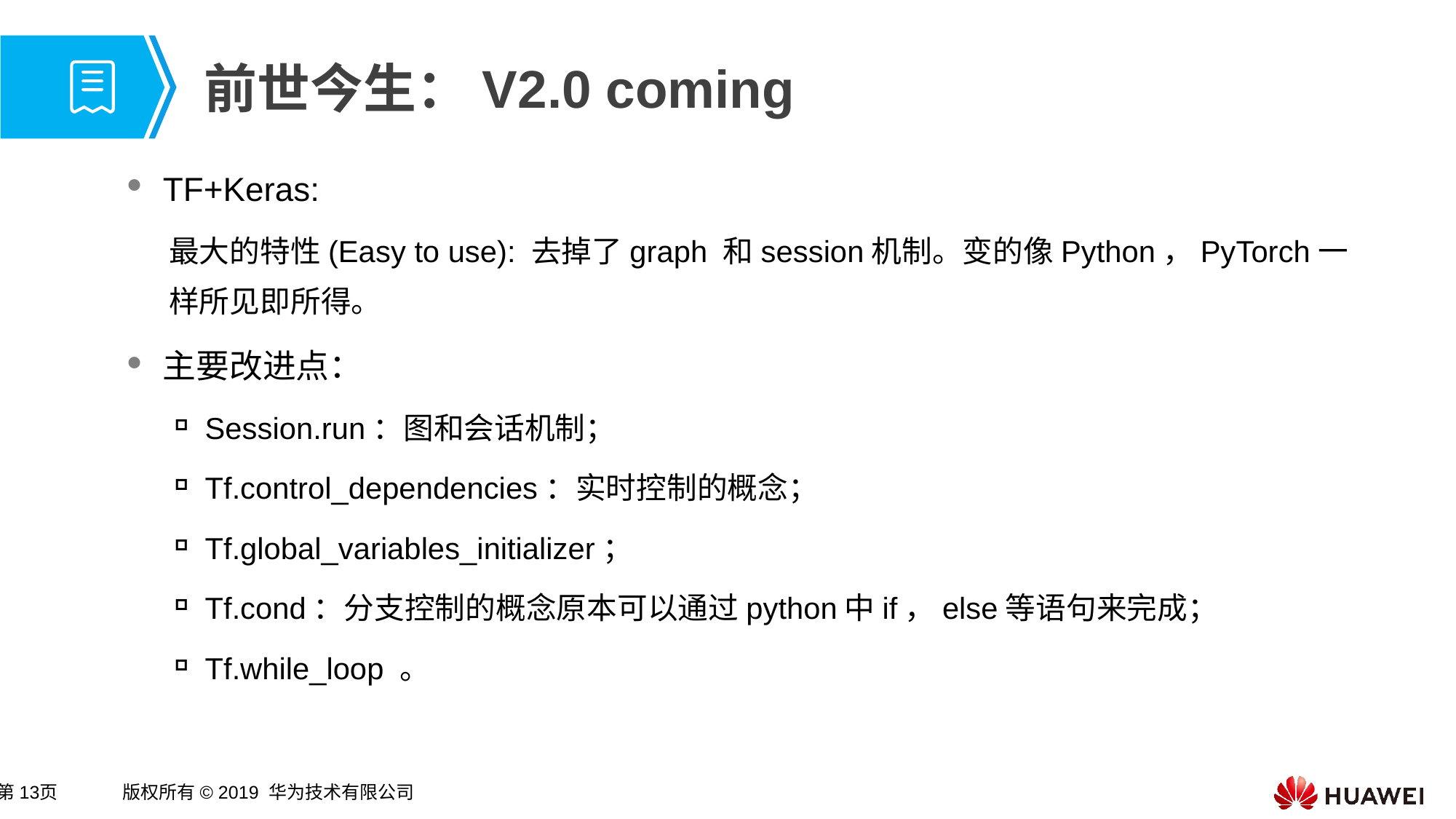

# 前世今生：V2.0 coming
TF+Keras:
最大的特性(Easy to use): 去掉了graph 和session机制。变的像Python，PyTorch一样所见即所得。
主要改进点：
Session.run：图和会话机制；
Tf.control_dependencies：实时控制的概念；
Tf.global_variables_initializer；
Tf.cond：分支控制的概念原本可以通过python中if，else等语句来完成；
Tf.while_loop 。